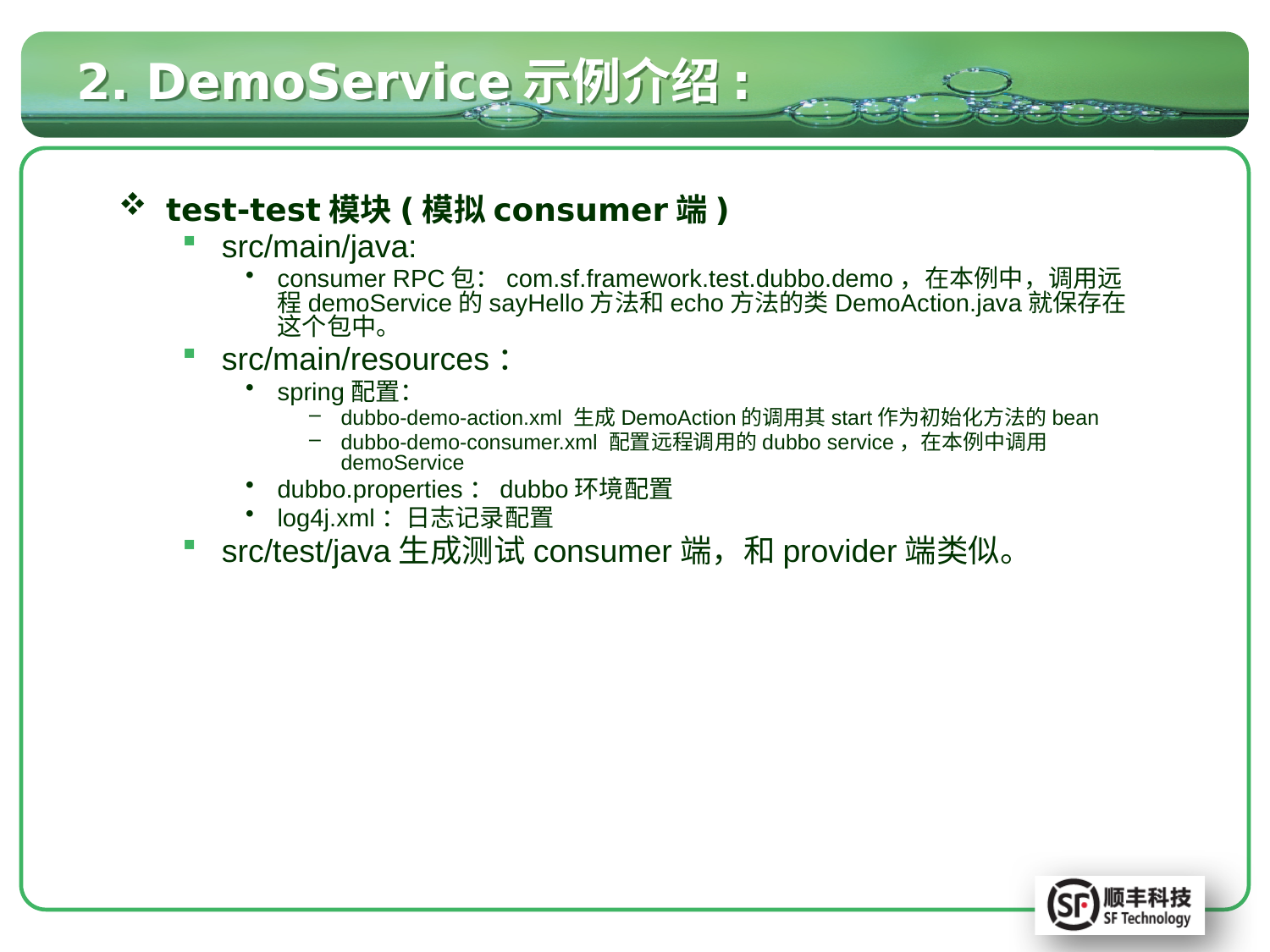

# 2. DemoService示例介绍:
test-test模块(模拟consumer端)
src/main/java:
consumer RPC包：com.sf.framework.test.dubbo.demo，在本例中，调用远程demoService的sayHello方法和echo方法的类DemoAction.java就保存在这个包中。
src/main/resources：
spring配置：
dubbo-demo-action.xml 生成DemoAction的调用其start作为初始化方法的bean
dubbo-demo-consumer.xml 配置远程调用的dubbo service，在本例中调用demoService
dubbo.properties：dubbo环境配置
log4j.xml：日志记录配置
src/test/java生成测试consumer端，和provider端类似。